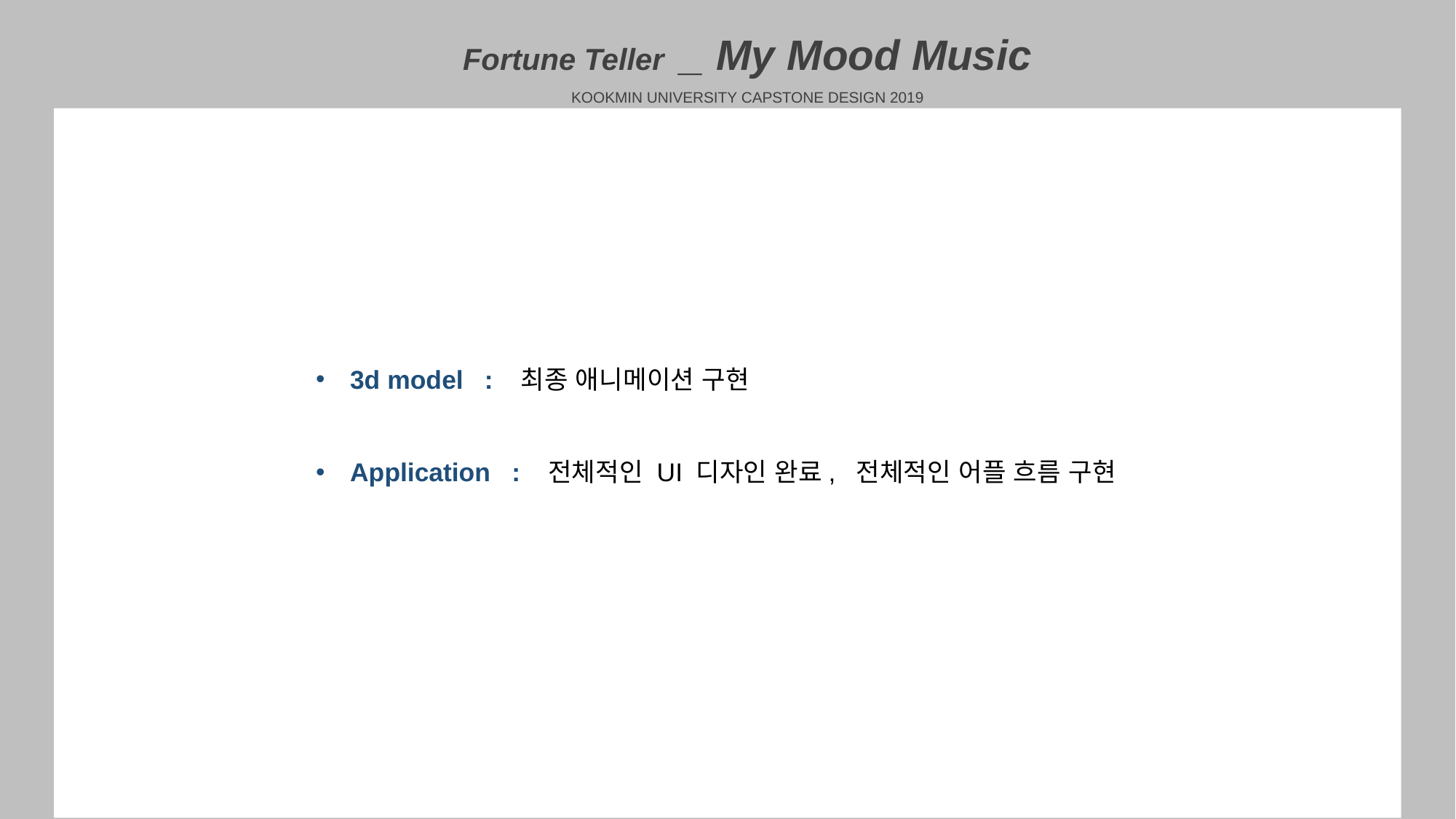

Fortune Teller  _ My Mood Music
KOOKMIN UNIVERSITY CAPSTONE DESIGN 2019

3d model   :   최종 애니메이션 구현

Application   :   전체적인 UI 디자인 완료,  전체적인 어플 흐름 구현